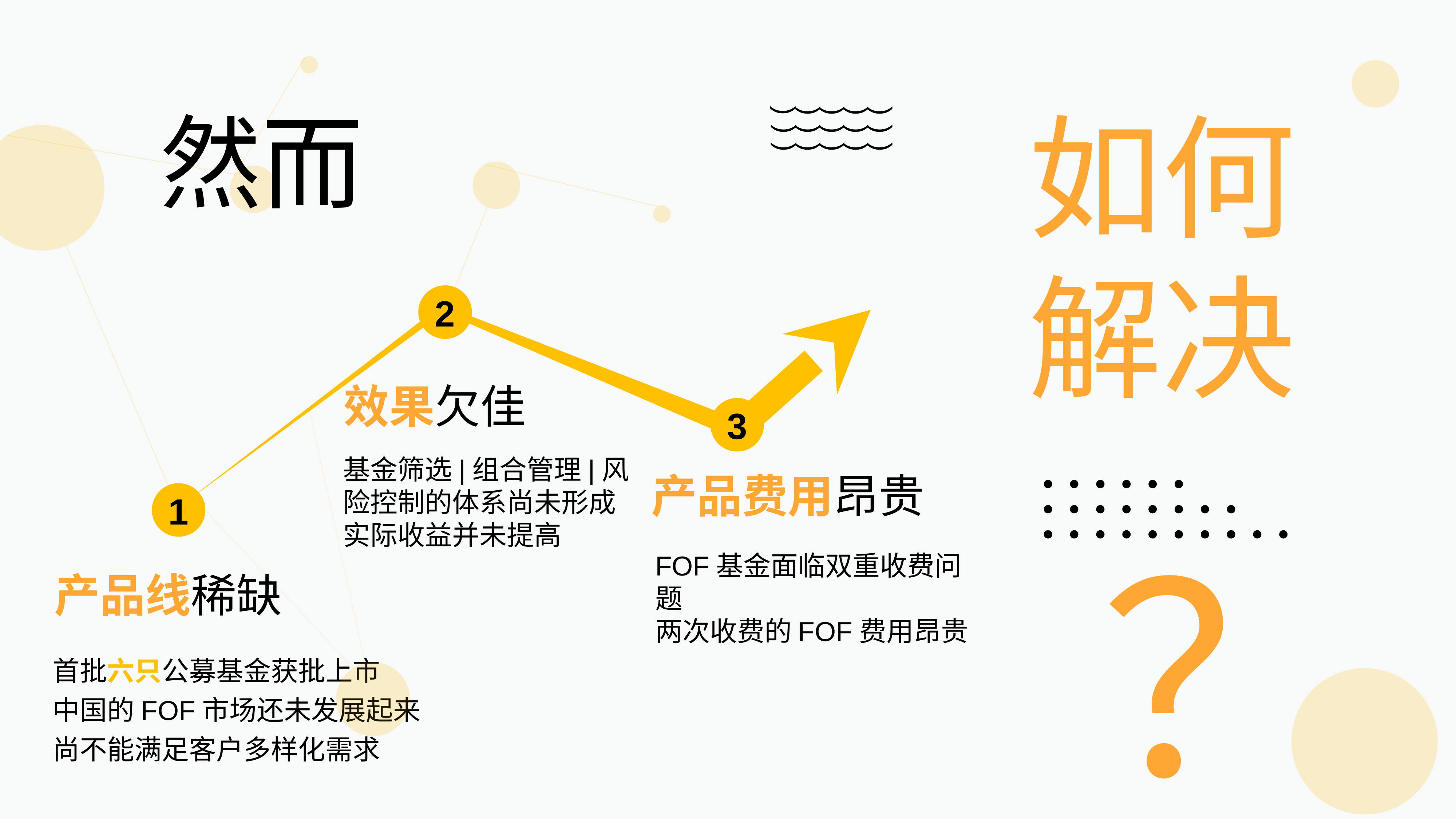

如何
解决
然而
(
(
(
(
(
(
(
(
(
(
(
(
(
(
(

2

效果欠佳

3
基金筛选|组合管理|风险控制的体系尚未形成
实际收益并未提高
产品费用昂贵

？

1
FOF基金面临双重收费问题
两次收费的FOF费用昂贵
产品线稀缺
首批六只公募基金获批上市
中国的FOF市场还未发展起来
尚不能满足客户多样化需求